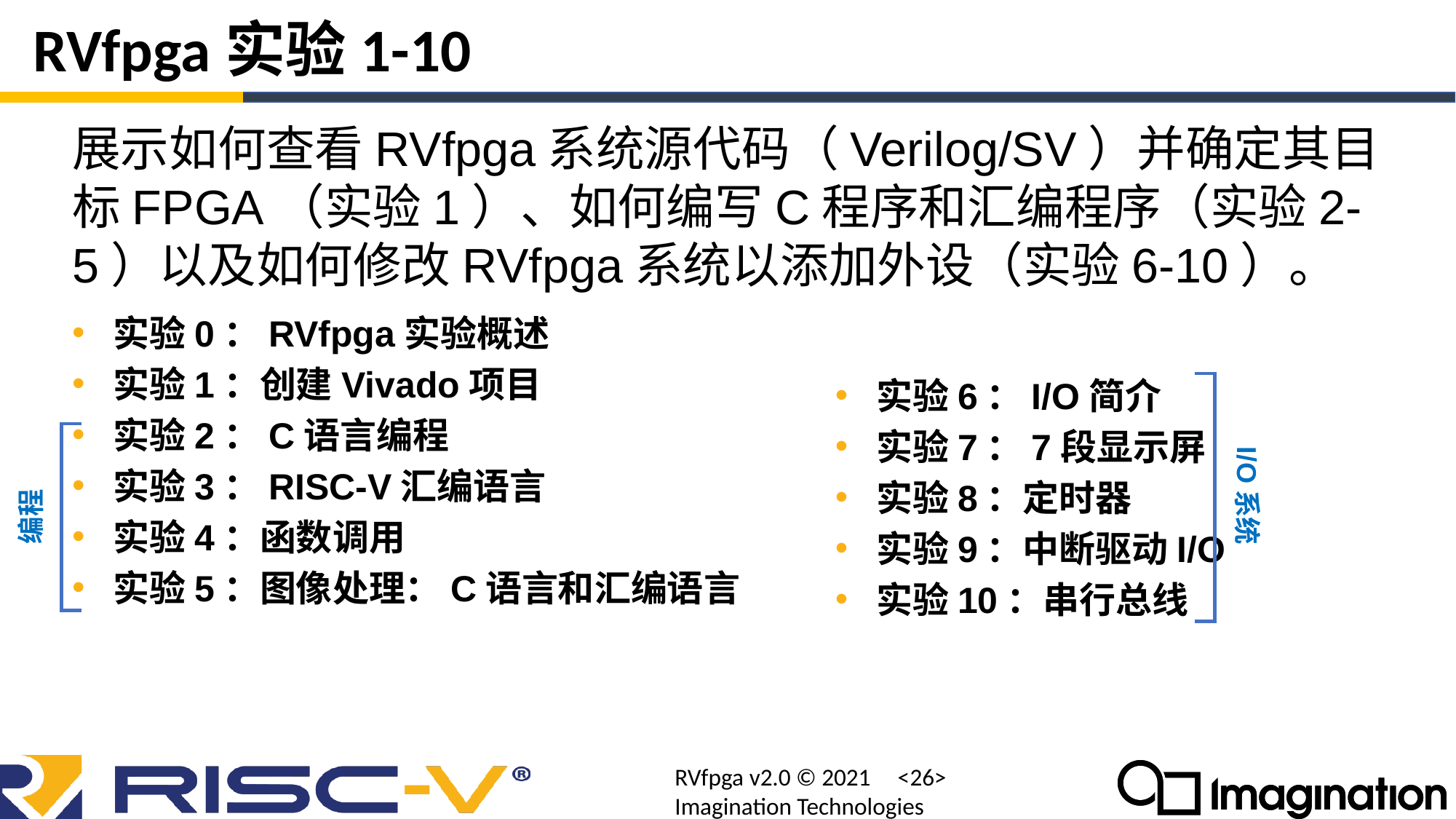

# RVfpga实验1-10
展示如何查看RVfpga系统源代码（Verilog/SV）并确定其目标FPGA（实验1）、如何编写C程序和汇编程序（实验2-5）以及如何修改RVfpga系统以添加外设（实验6-10）。

实验0：RVfpga实验概述
实验1：创建Vivado项目
实验2：C语言编程
实验3：RISC-V汇编语言
实验4：函数调用
实验5：图像处理：C语言和汇编语言
实验6：I/O简介
实验7：7段显示屏
实验8：定时器
实验9：中断驱动I/O
实验10：串行总线
I/O系统
编程